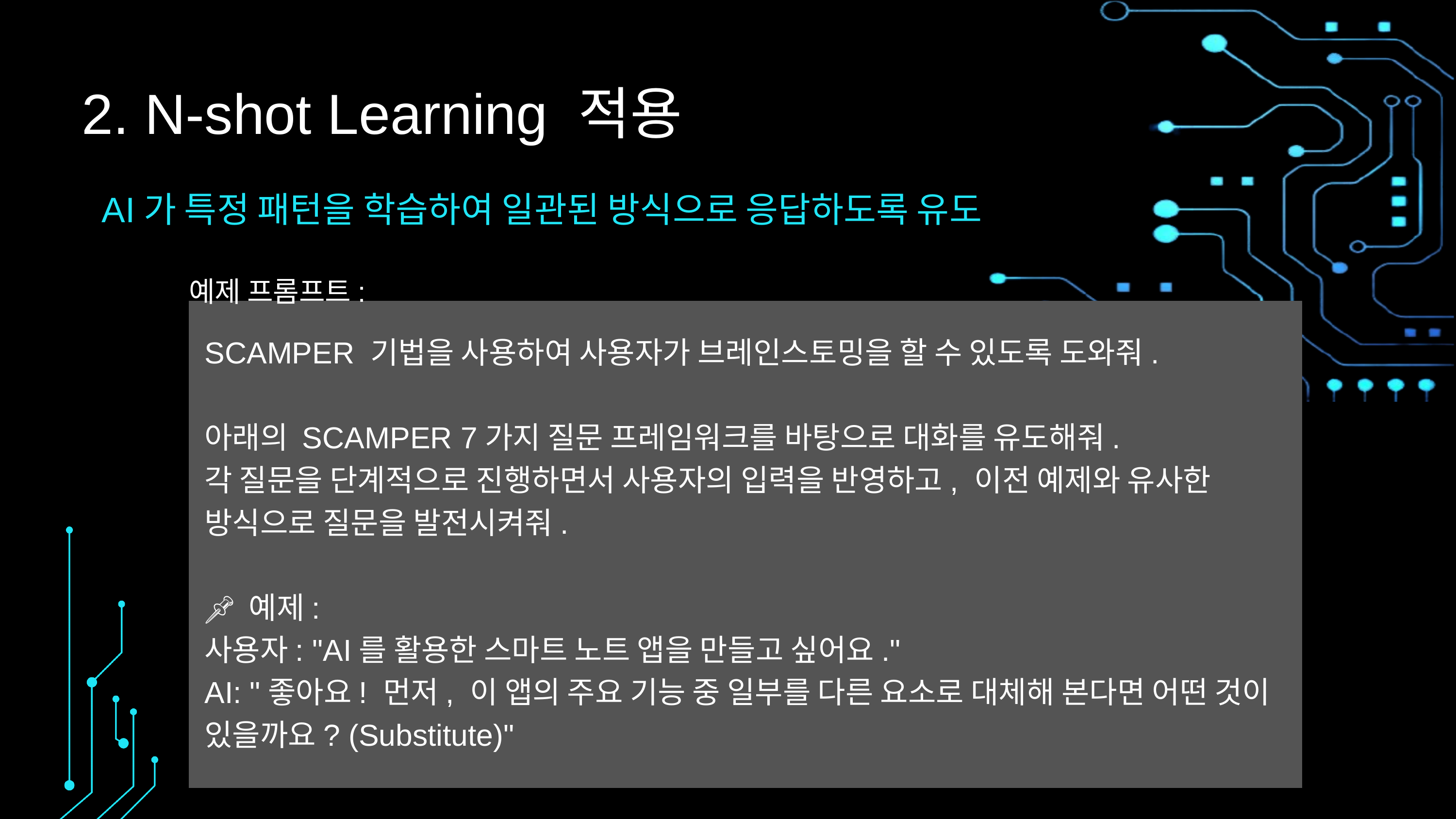

2. N-shot Learning 적용
AI가 특정 패턴을 학습하여 일관된 방식으로 응답하도록 유도
예제 프롬프트:

SCAMPER 기법을 사용하여 사용자가 브레인스토밍을 할 수 있도록 도와줘.

아래의 SCAMPER 7가지 질문 프레임워크를 바탕으로 대화를 유도해줘.
각 질문을 단계적으로 진행하면서 사용자의 입력을 반영하고, 이전 예제와 유사한 방식으로 질문을 발전시켜줘.

📌 예제:
사용자: "AI를 활용한 스마트 노트 앱을 만들고 싶어요."
AI: "좋아요! 먼저, 이 앱의 주요 기능 중 일부를 다른 요소로 대체해 본다면 어떤 것이 있을까요? (Substitute)"